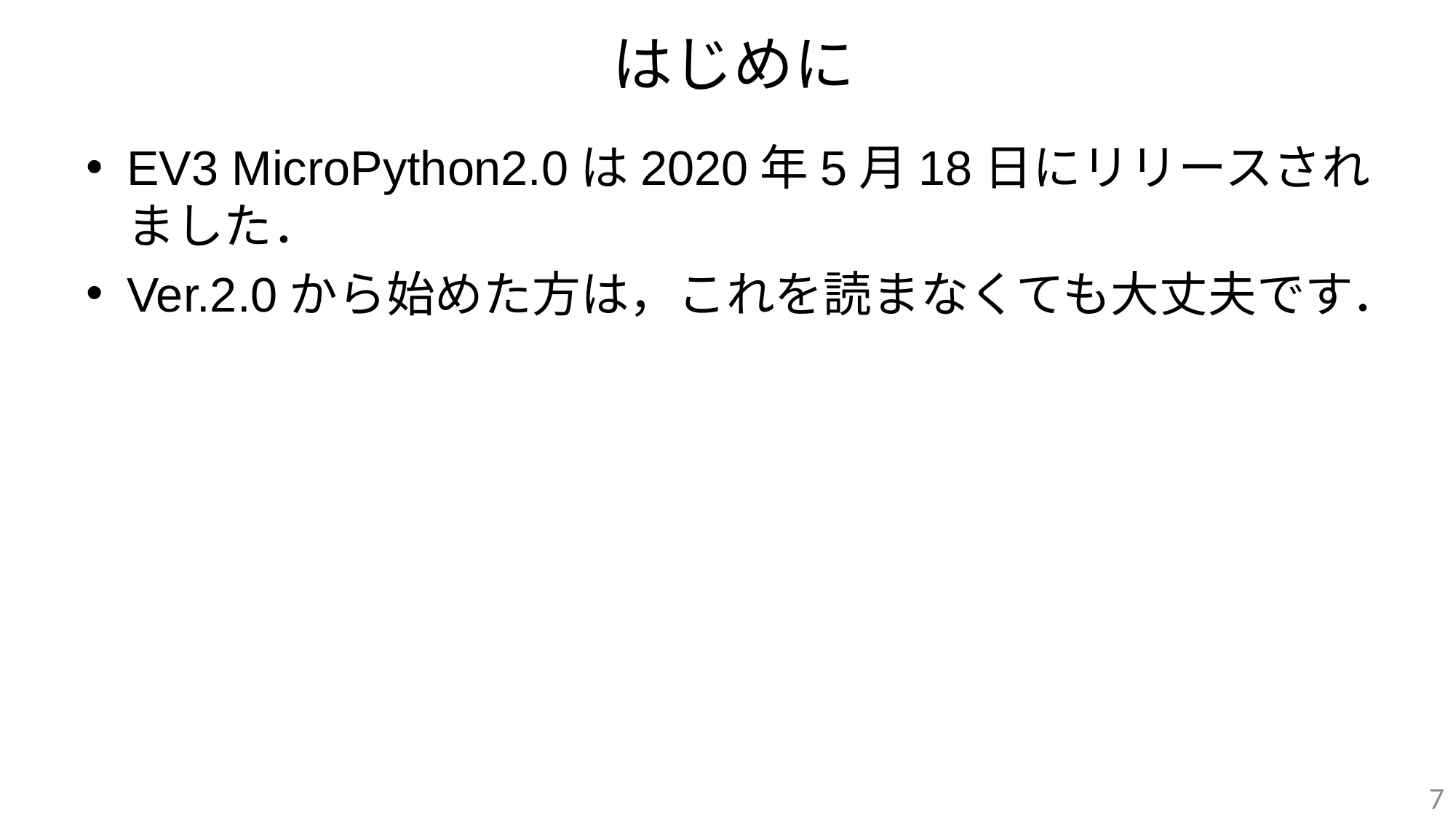

# はじめに
EV3 MicroPython2.0は2020年5月18日にリリースされました．
Ver.2.0から始めた方は，これを読まなくても大丈夫です．
7